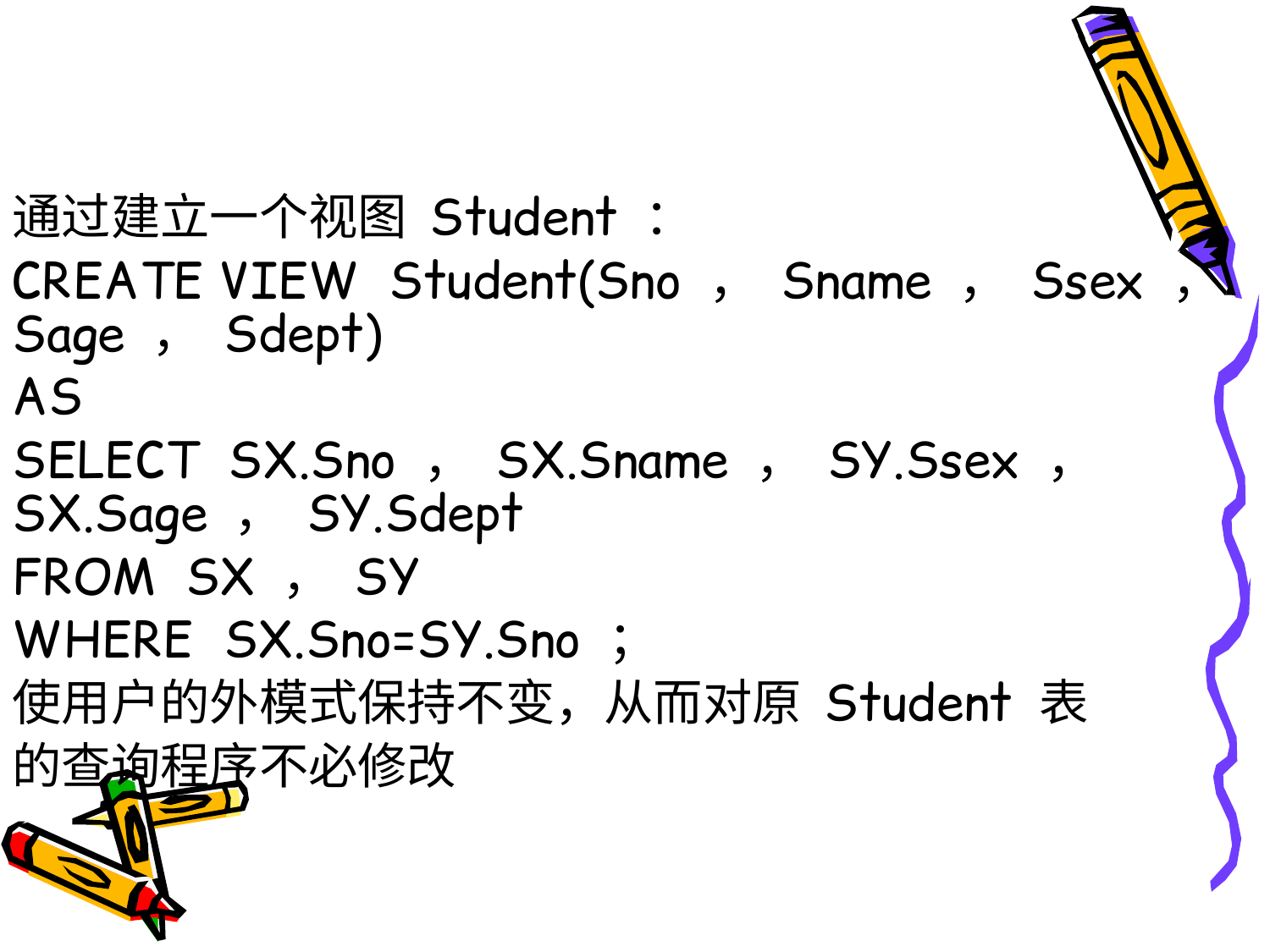

#
通过建立一个视图 Student ：
CREATE VIEW  Student(Sno ， Sname ， Ssex ， Sage ， Sdept)
AS
SELECT  SX.Sno ， SX.Sname ， SY.Ssex ， SX.Sage ， SY.Sdept
FROM  SX ， SY
WHERE  SX.Sno=SY.Sno ；
使用户的外模式保持不变，从而对原 Student 表
的查询程序不必修改